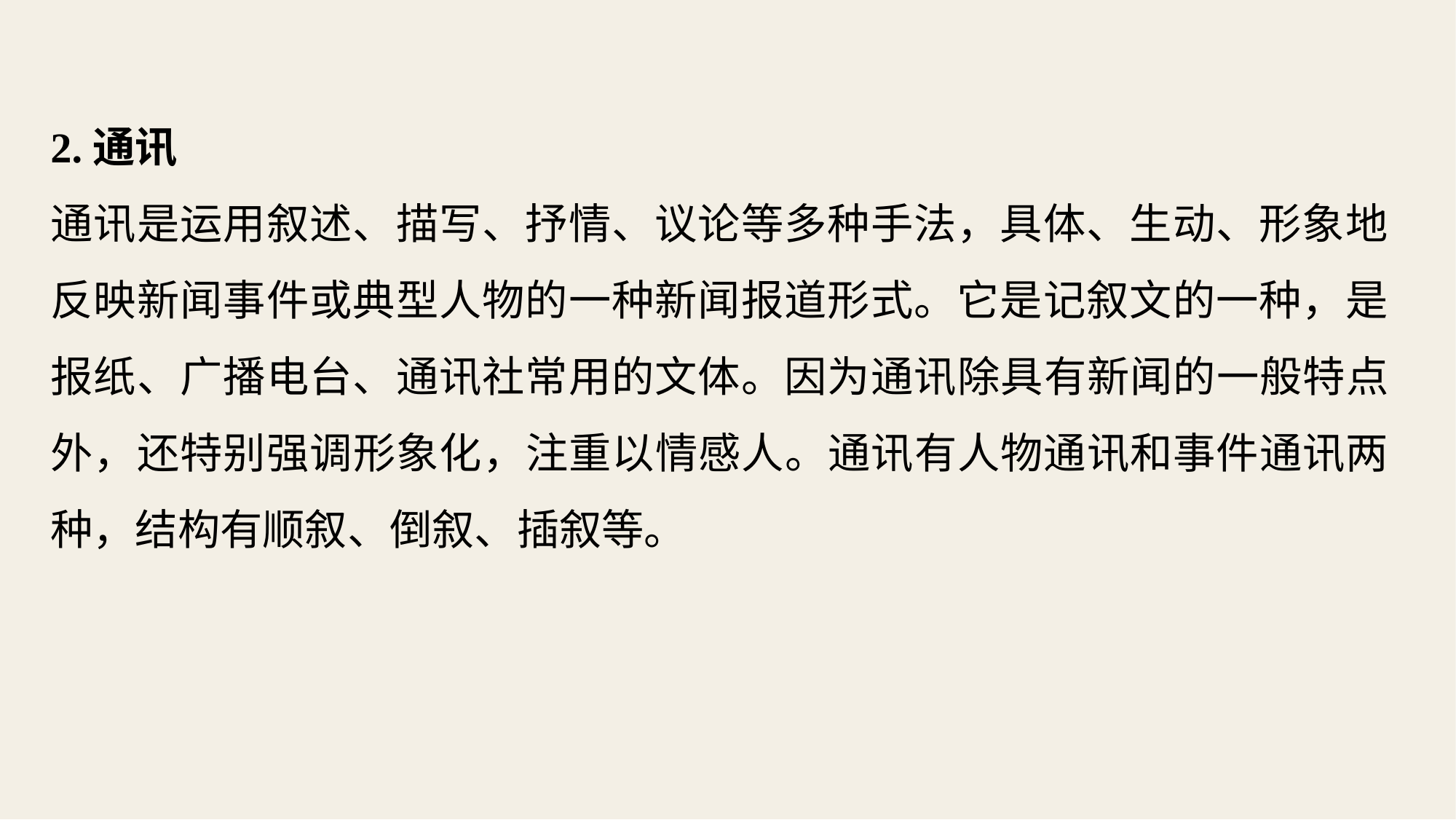

2.通讯
通讯是运用叙述、描写、抒情、议论等多种手法，具体、生动、形象地反映新闻事件或典型人物的一种新闻报道形式。它是记叙文的一种，是报纸、广播电台、通讯社常用的文体。因为通讯除具有新闻的一般特点外，还特别强调形象化，注重以情感人。通讯有人物通讯和事件通讯两种，结构有顺叙、倒叙、插叙等。